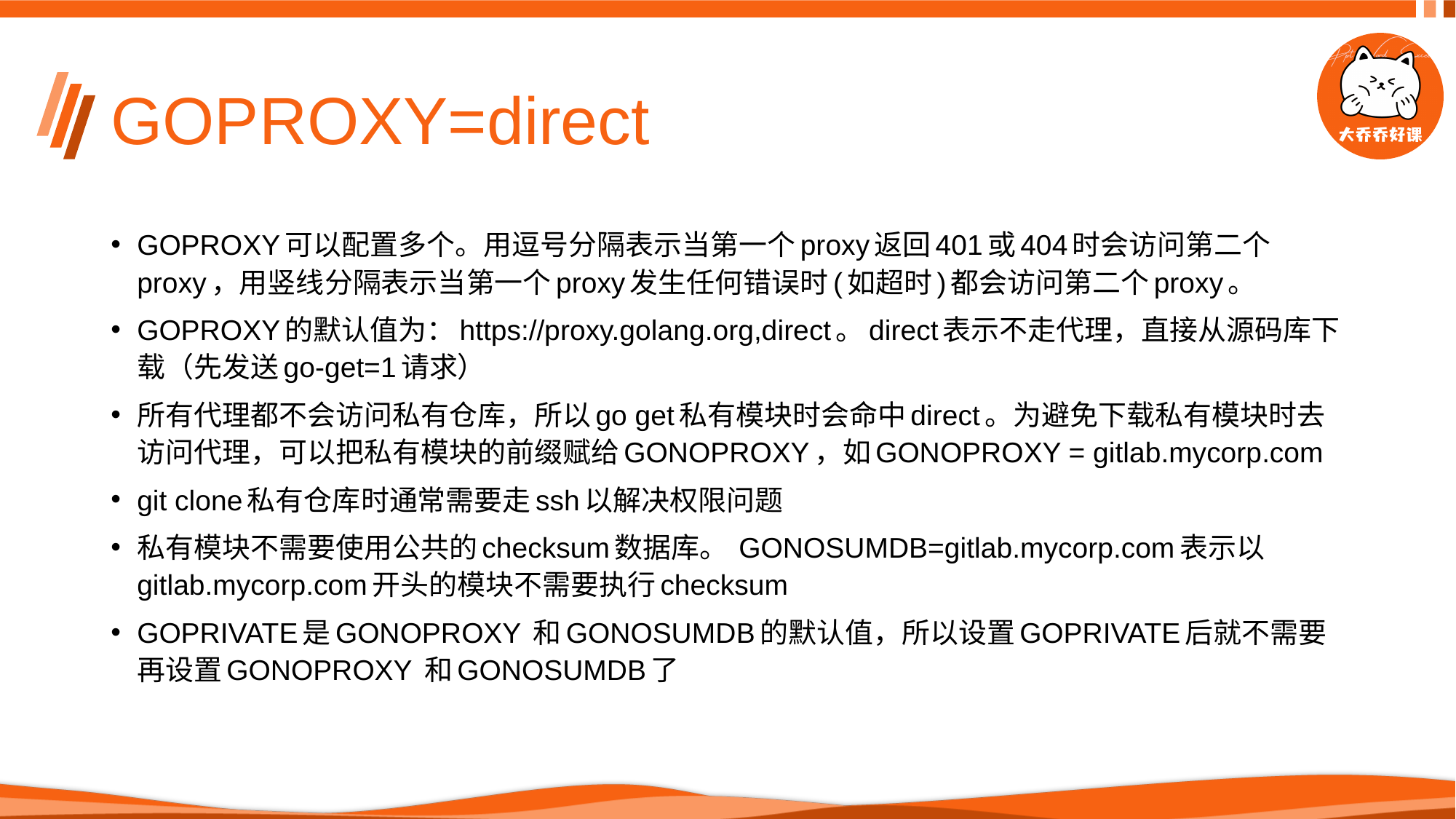

# GOPROXY=direct
GOPROXY可以配置多个。用逗号分隔表示当第一个proxy返回401或404时会访问第二个proxy，用竖线分隔表示当第一个proxy发生任何错误时(如超时)都会访问第二个proxy。
GOPROXY的默认值为：https://proxy.golang.org,direct。direct表示不走代理，直接从源码库下载（先发送go-get=1请求）
所有代理都不会访问私有仓库，所以go get私有模块时会命中direct。为避免下载私有模块时去访问代理，可以把私有模块的前缀赋给GONOPROXY，如GONOPROXY = gitlab.mycorp.com
git clone私有仓库时通常需要走ssh以解决权限问题
私有模块不需要使用公共的checksum数据库。 GONOSUMDB=gitlab.mycorp.com表示以gitlab.mycorp.com开头的模块不需要执行checksum
GOPRIVATE是GONOPROXY 和GONOSUMDB的默认值，所以设置GOPRIVATE后就不需要再设置GONOPROXY 和GONOSUMDB了